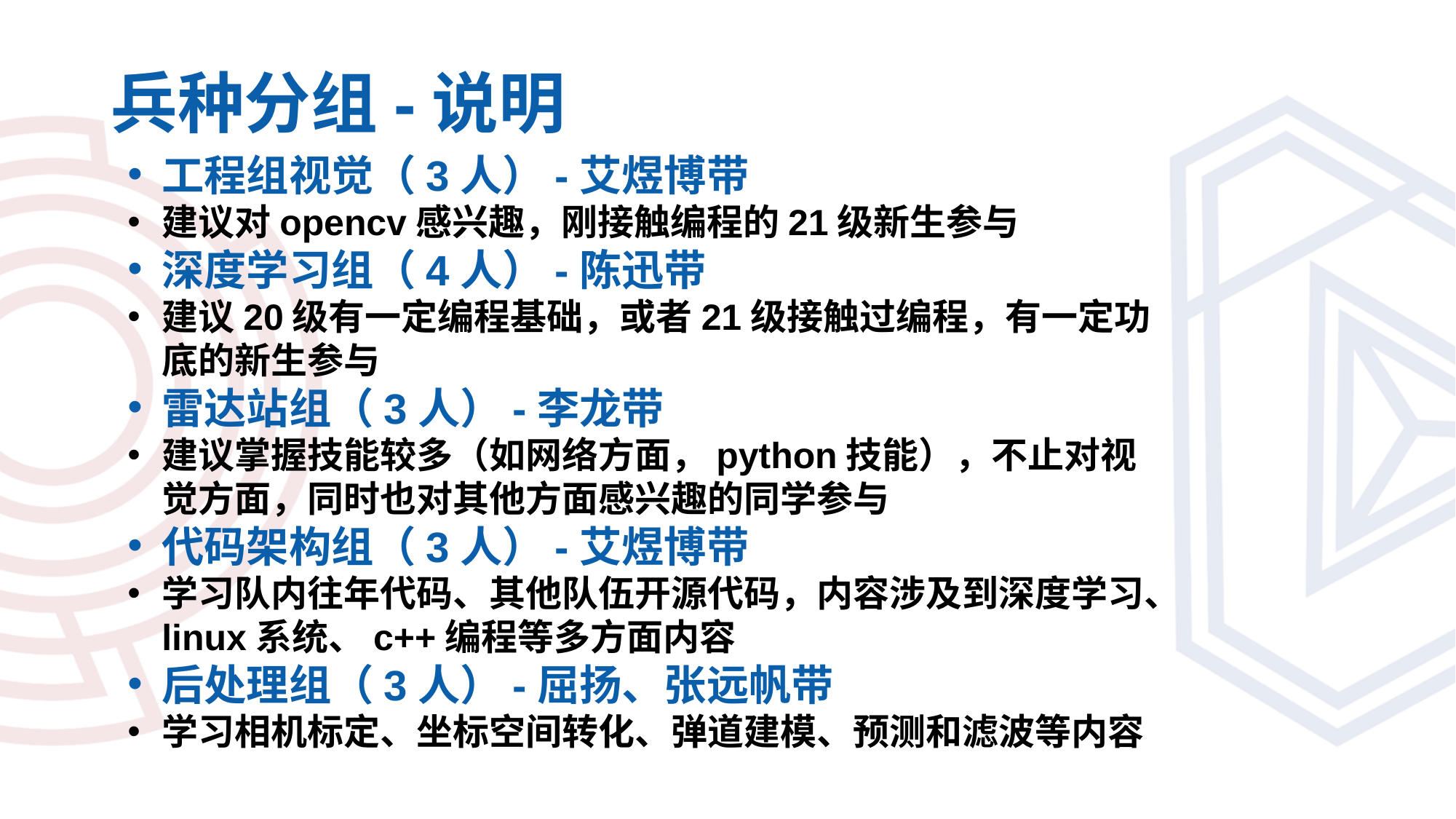

# 兵种分组-说明
工程组视觉（3人）-艾煜博带
建议对opencv感兴趣，刚接触编程的21级新生参与
深度学习组（4人）-陈迅带
建议20级有一定编程基础，或者21级接触过编程，有一定功底的新生参与
雷达站组（3人）-李龙带
建议掌握技能较多（如网络方面，python技能），不止对视觉方面，同时也对其他方面感兴趣的同学参与
代码架构组（3人）-艾煜博带
学习队内往年代码、其他队伍开源代码，内容涉及到深度学习、linux系统、c++编程等多方面内容
后处理组（3人）-屈扬、张远帆带
学习相机标定、坐标空间转化、弹道建模、预测和滤波等内容